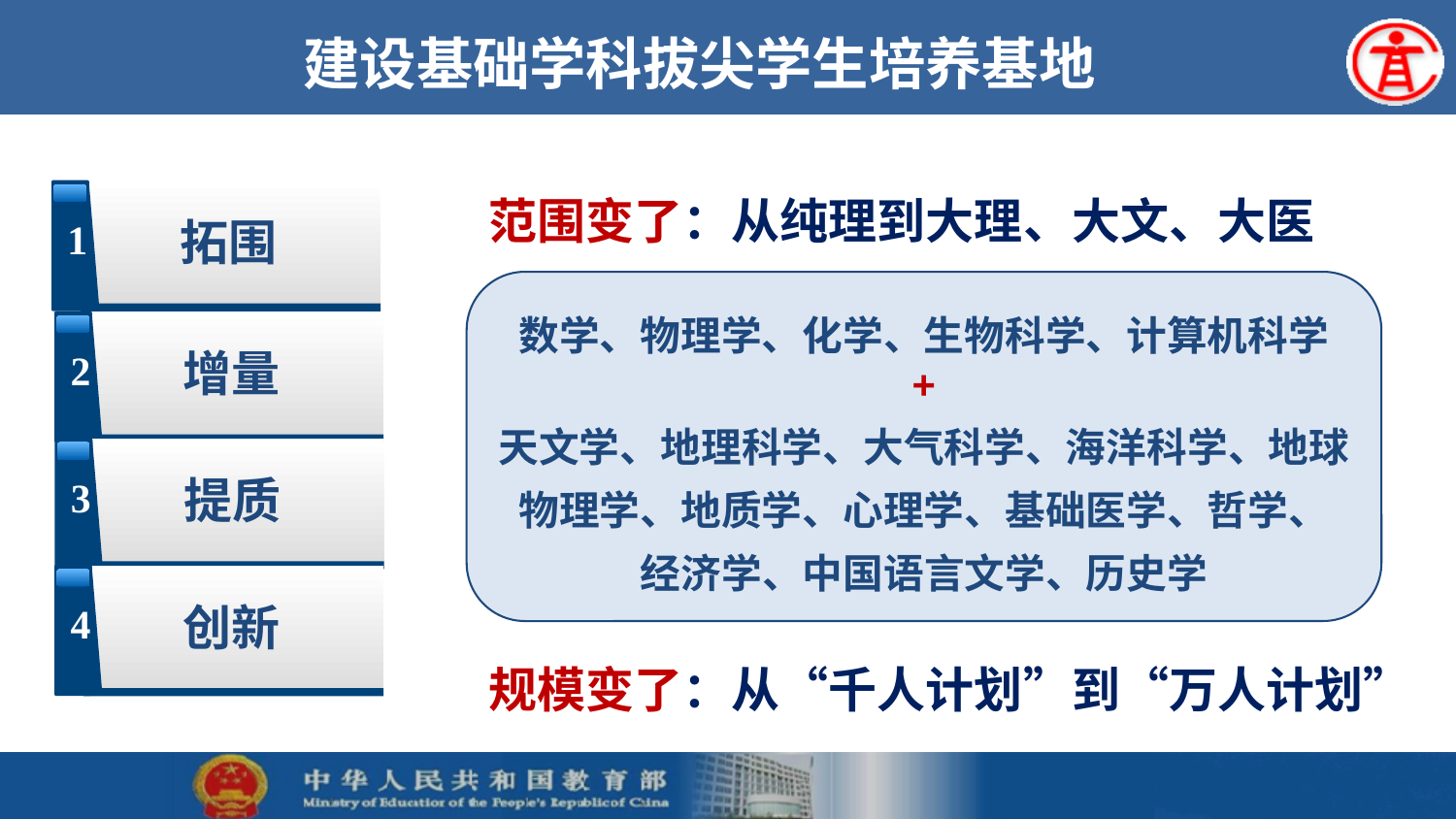

# 建设基础学科拔尖学生培养基地
范围变了：从纯理到大理、大文、大医

拓围
1

增量
2

提质
3

创新
4
数学、物理学、化学、生物科学、计算机科学
+
天文学、地理科学、大气科学、海洋科学、地球物理学、地质学、心理学、基础医学、哲学、
经济学、中国语言文学、历史学
规模变了：从“千人计划”到“万人计划”